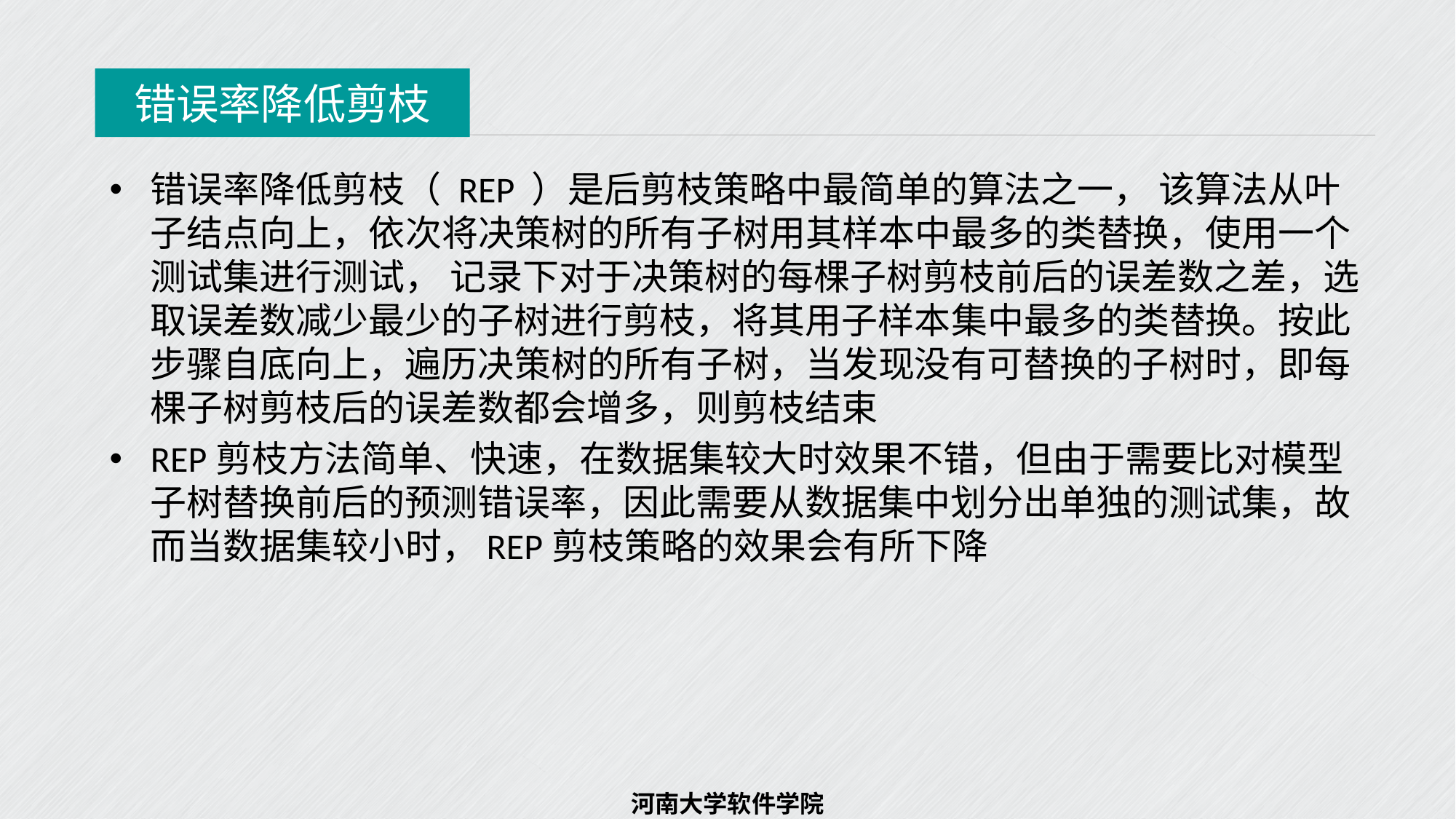

议程
错误率降低剪枝

错误率降低剪枝（ REP ）是后剪枝策略中最简单的算法之一， 该算法从叶子结点向上，依次将决策树的所有子树用其样本中最多的类替换，使用一个测试集进行测试， 记录下对于决策树的每棵子树剪枝前后的误差数之差，选取误差数减少最少的子树进行剪枝，将其用子样本集中最多的类替换。按此步骤自底向上，遍历决策树的所有子树，当发现没有可替换的子树时，即每棵子树剪枝后的误差数都会增多，则剪枝结束
REP剪枝方法简单、快速，在数据集较大时效果不错，但由于需要比对模型子树替换前后的预测错误率，因此需要从数据集中划分出单独的测试集，故而当数据集较小时，REP剪枝策略的效果会有所下降